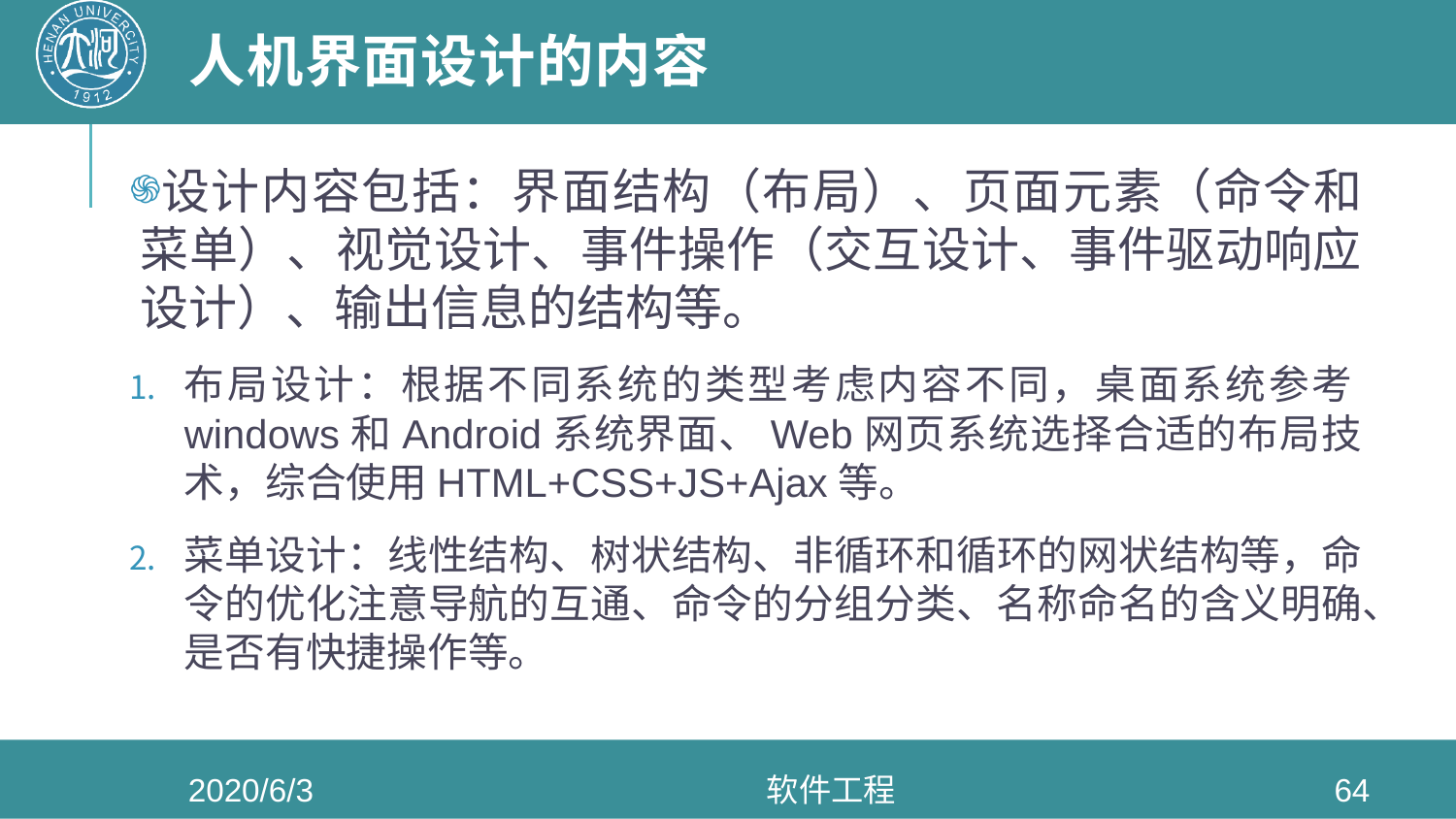

# 人机界面设计的内容
设计内容包括：界面结构（布局）、页面元素（命令和菜单）、视觉设计、事件操作（交互设计、事件驱动响应设计）、输出信息的结构等。
布局设计：根据不同系统的类型考虑内容不同，桌面系统参考windows和Android系统界面、Web网页系统选择合适的布局技术，综合使用HTML+CSS+JS+Ajax等。
菜单设计：线性结构、树状结构、非循环和循环的网状结构等，命令的优化注意导航的互通、命令的分组分类、名称命名的含义明确、是否有快捷操作等。
2020/6/3
软件工程
64